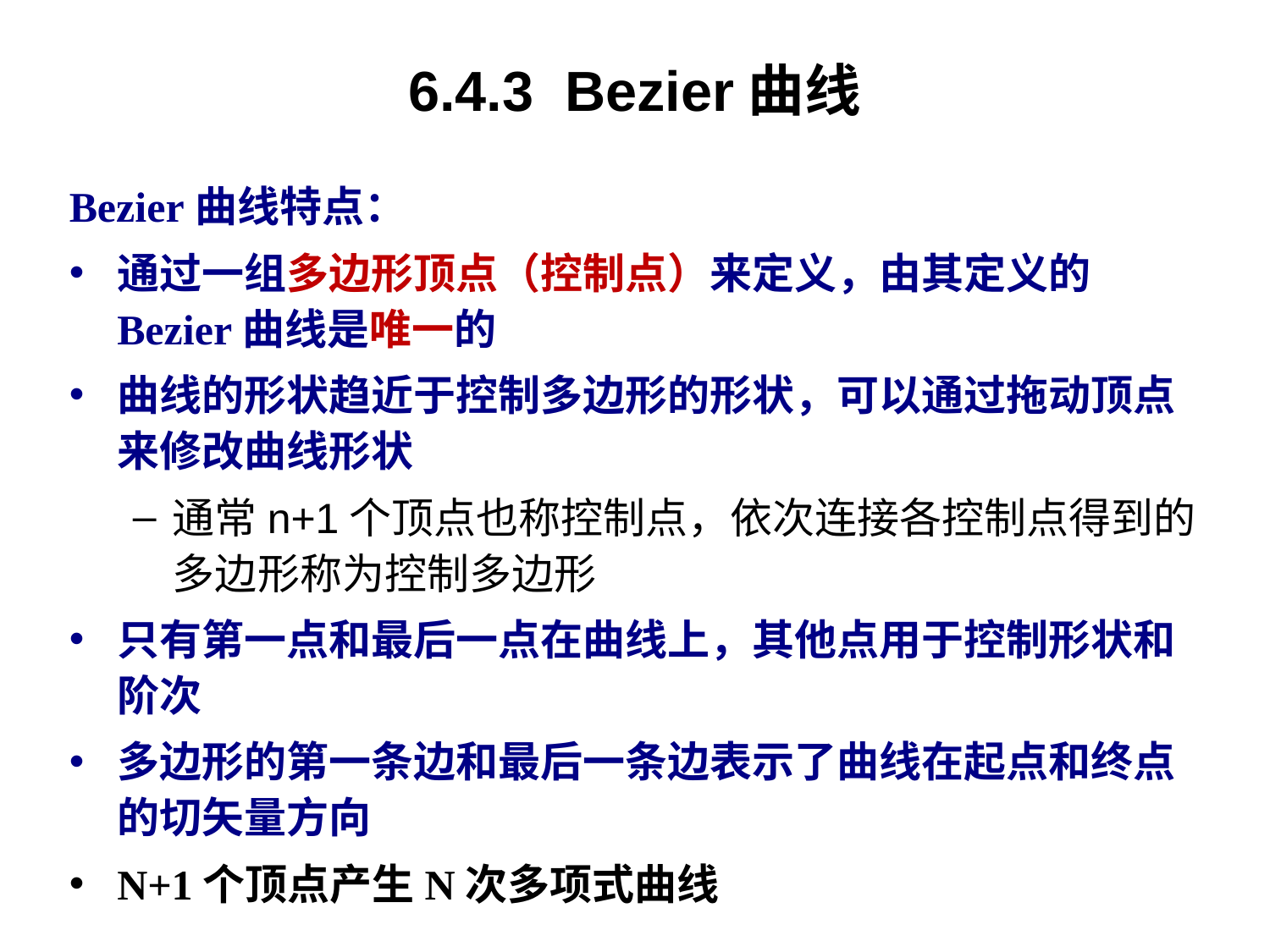

# 6.4.3  Bezier曲线
Bezier曲线特点：
通过一组多边形顶点（控制点）来定义，由其定义的Bezier曲线是唯一的
曲线的形状趋近于控制多边形的形状，可以通过拖动顶点来修改曲线形状
通常n+1个顶点也称控制点，依次连接各控制点得到的多边形称为控制多边形
只有第一点和最后一点在曲线上，其他点用于控制形状和阶次
多边形的第一条边和最后一条边表示了曲线在起点和终点的切矢量方向
N+1个顶点产生N次多项式曲线